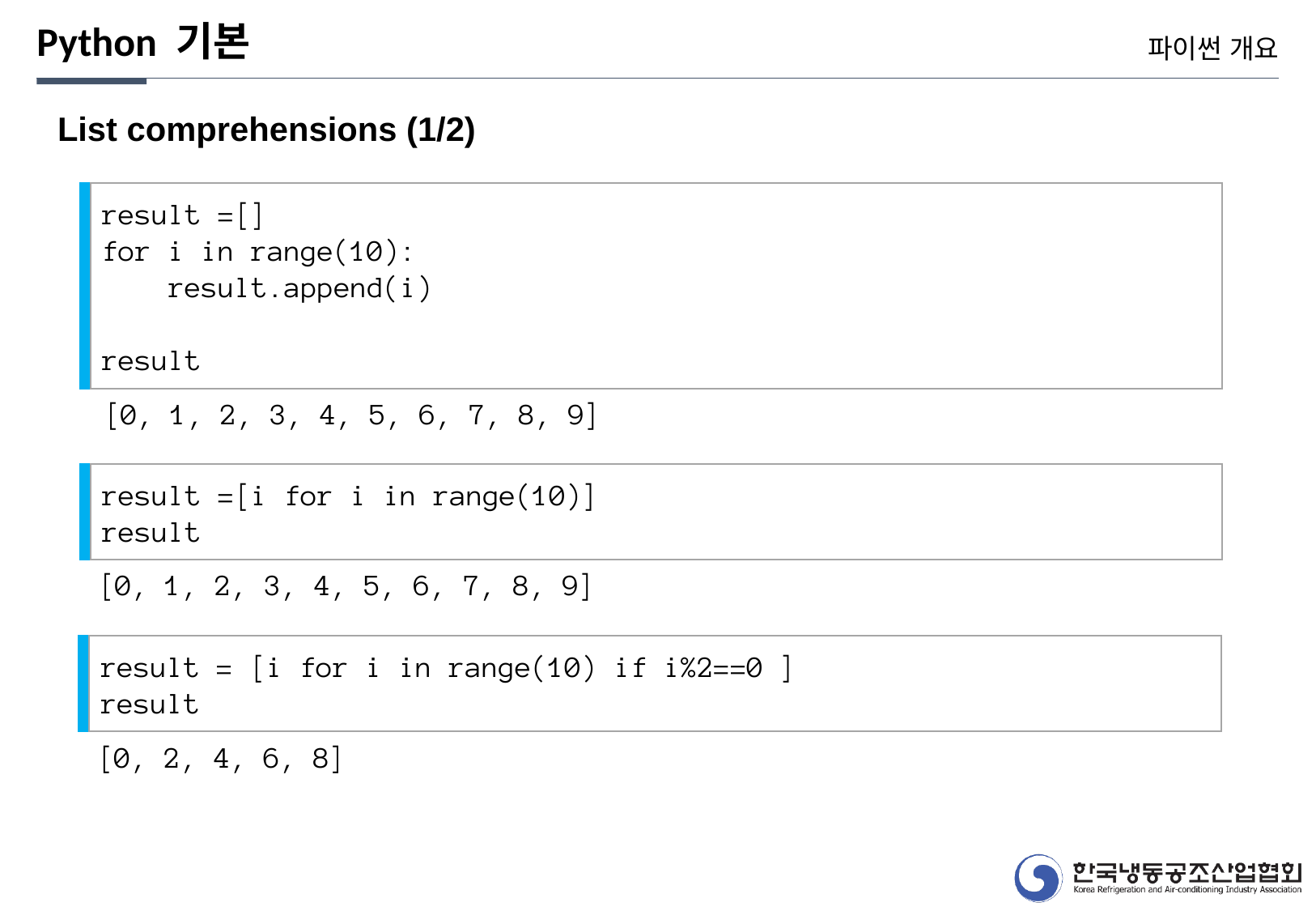

Python 기본
파이썬 개요
List comprehensions (1/2)

result =[]
for i in range(10):
    result.append(i)

result
[0, 1, 2, 3, 4, 5, 6, 7, 8, 9]

result =[i for i in range(10)]
result
[0, 1, 2, 3, 4, 5, 6, 7, 8, 9]

result = [i for i in range(10) if i%2==0 ]
result
[0, 2, 4, 6, 8]